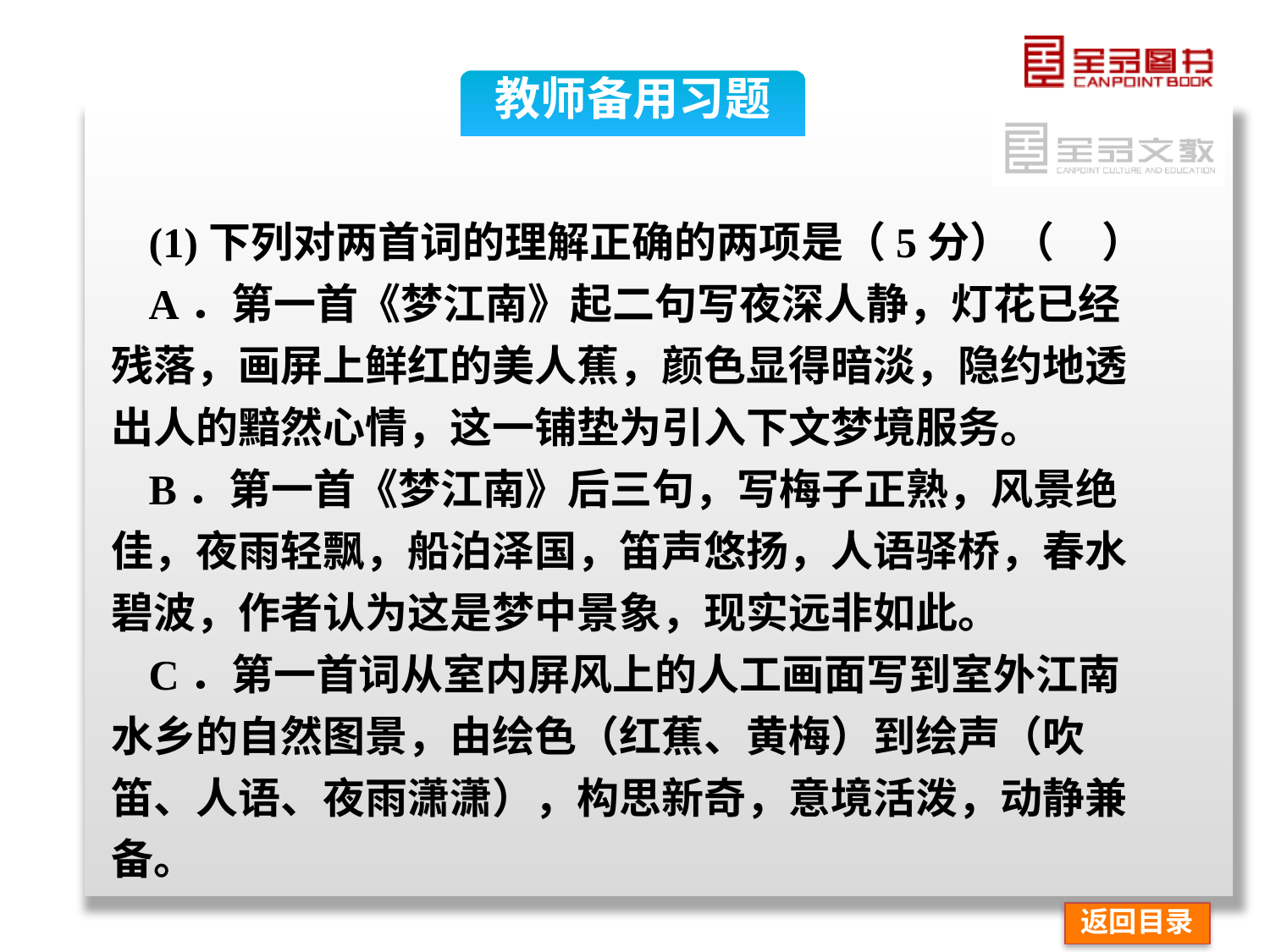

教师备用习题
(1)下列对两首词的理解正确的两项是（5分）（     ）
A．第一首《梦江南》起二句写夜深人静，灯花已经残落，画屏上鲜红的美人蕉，颜色显得暗淡，隐约地透出人的黯然心情，这一铺垫为引入下文梦境服务。
B．第一首《梦江南》后三句，写梅子正熟，风景绝佳，夜雨轻飘，船泊泽国，笛声悠扬，人语驿桥，春水碧波，作者认为这是梦中景象，现实远非如此。
C．第一首词从室内屏风上的人工画面写到室外江南水乡的自然图景，由绘色（红蕉、黄梅）到绘声（吹笛、人语、夜雨潇潇），构思新奇，意境活泼，动静兼备。
返回目录